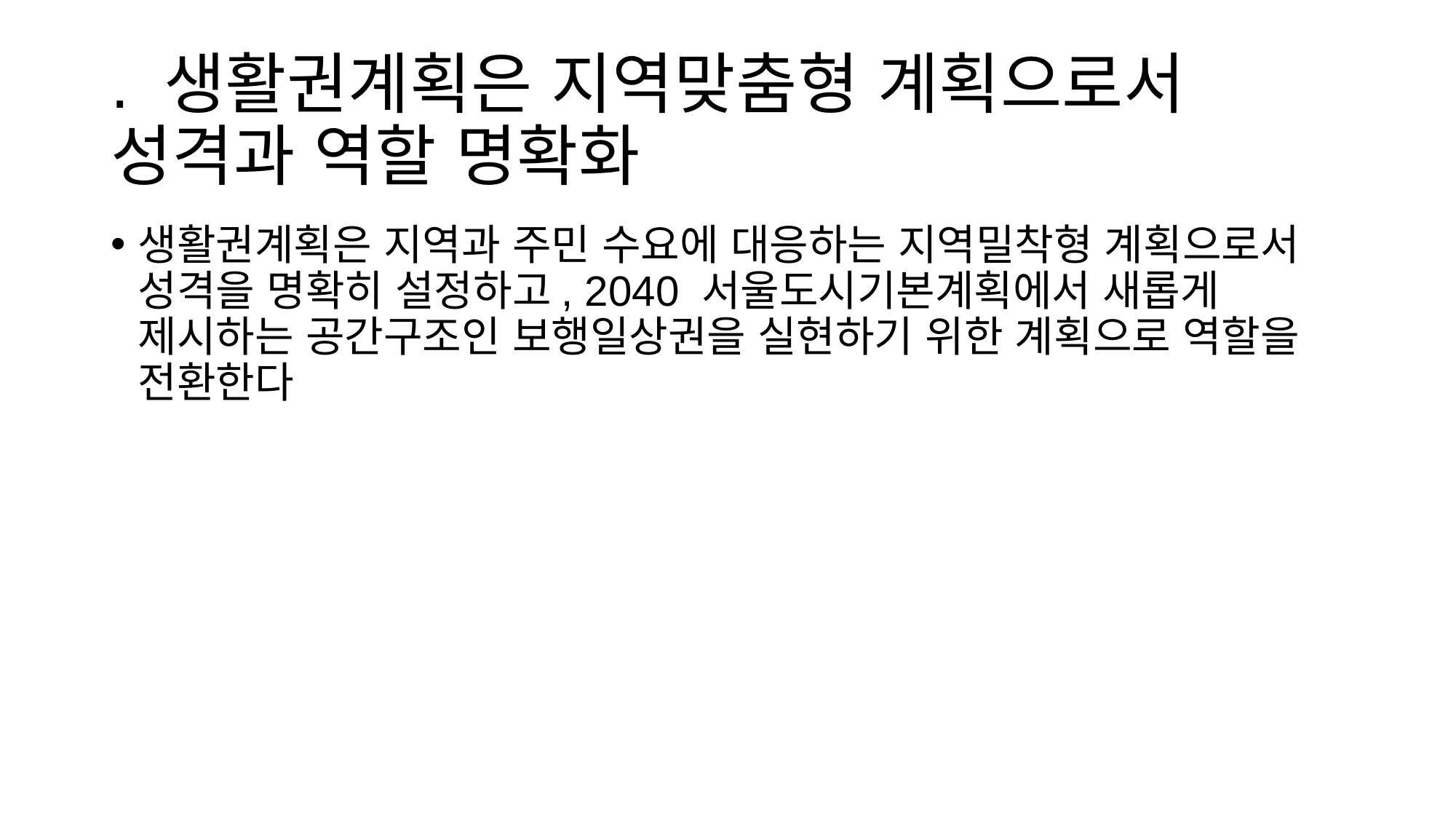

# . 생활권계획은 지역맞춤형 계획으로서 성격과 역할 명확화
생활권계획은 지역과 주민 수요에 대응하는 지역밀착형 계획으로서 성격을 명확히 설정하고, 2040 서울도시기본계획에서 새롭게 제시하는 공간구조인 보행일상권을 실현하기 위한 계획으로 역할을 전환한다